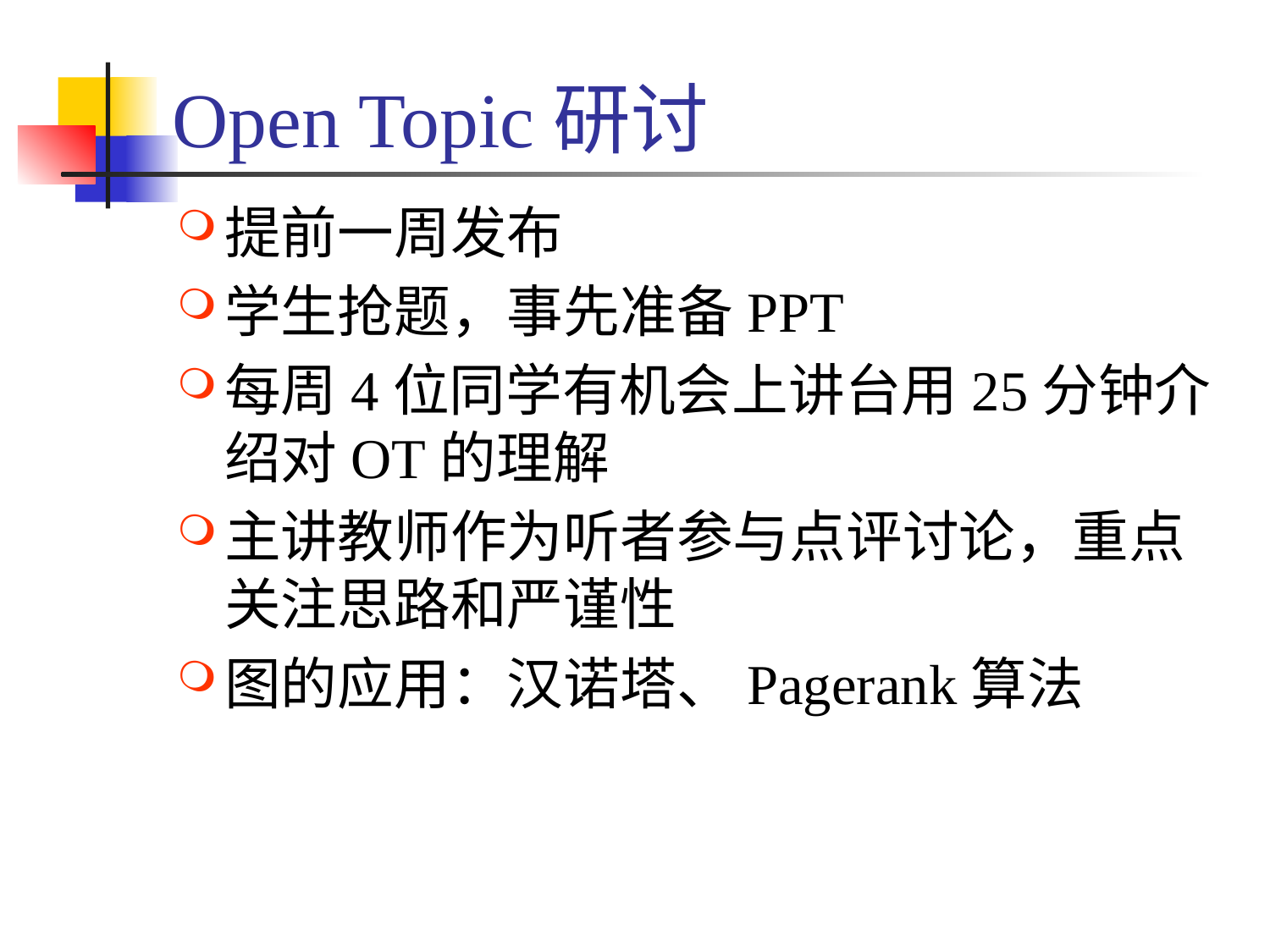

# Open Topic研讨
提前一周发布
学生抢题，事先准备PPT
每周4位同学有机会上讲台用25分钟介绍对OT的理解
主讲教师作为听者参与点评讨论，重点关注思路和严谨性
图的应用：汉诺塔、Pagerank算法